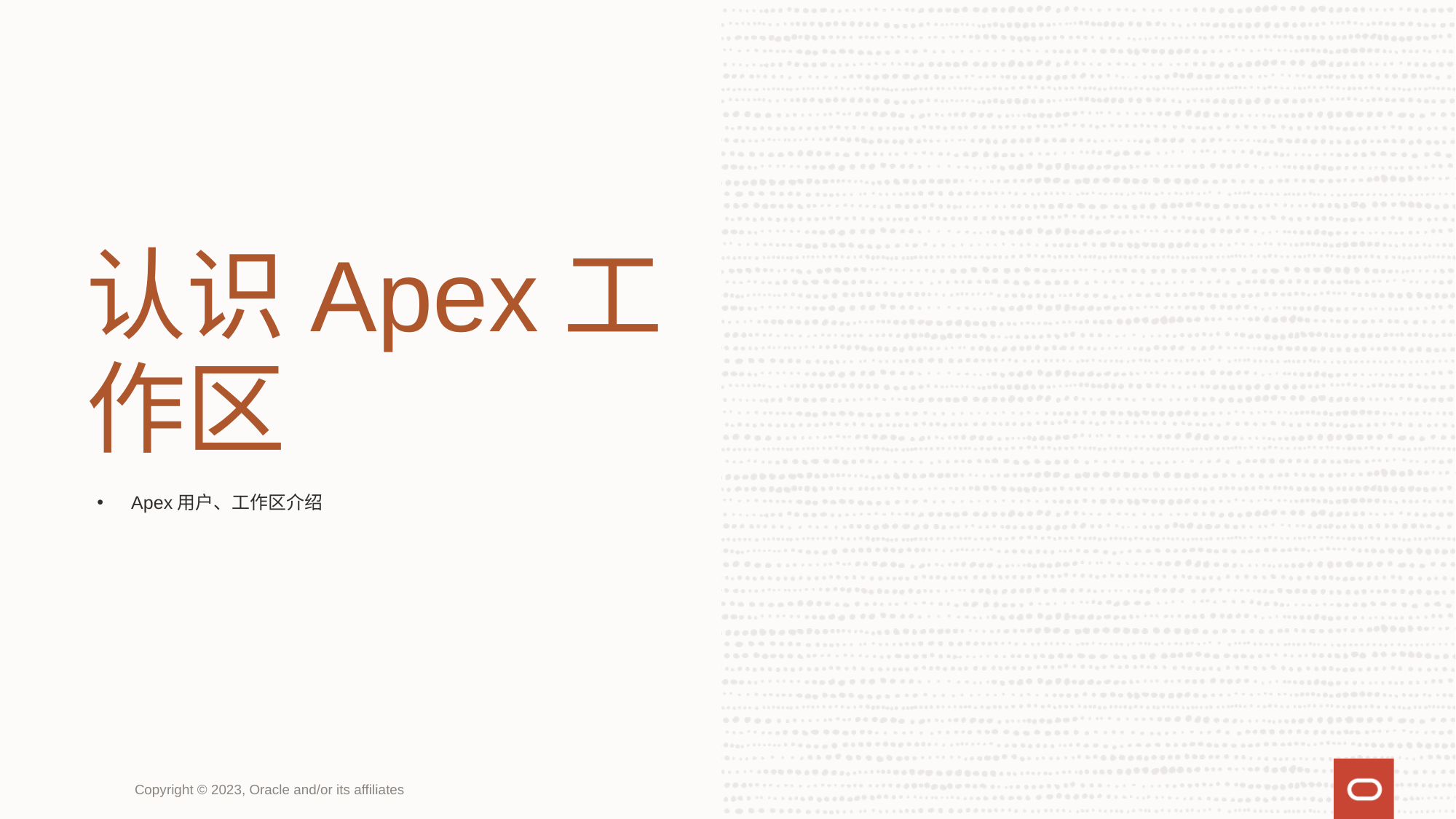

认识Apex工作区
Apex用户、工作区介绍
Copyright © 2023, Oracle and/or its affiliates